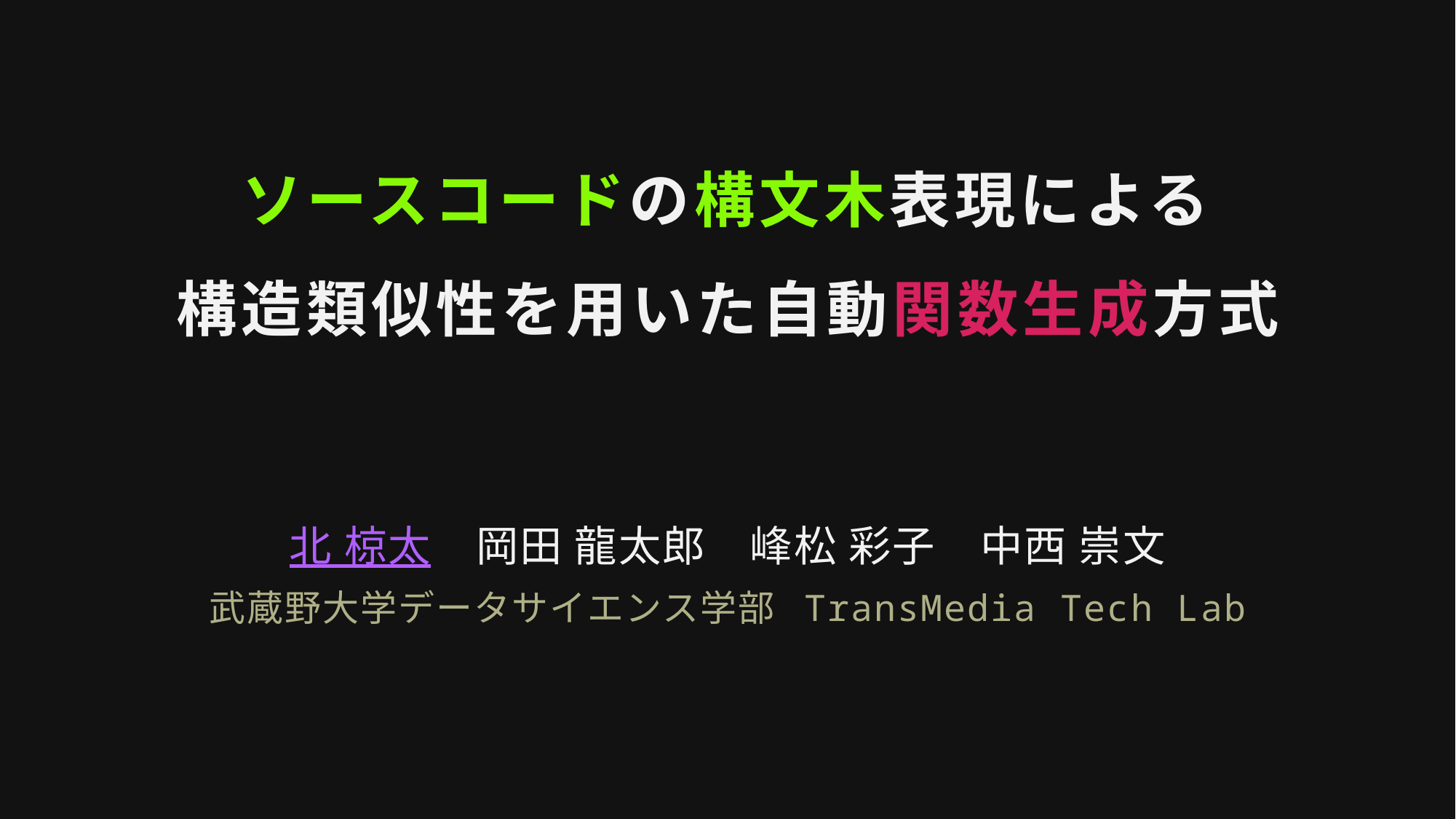

ソースコードの構文木表現による
構造類似性を用いた自動関数生成方式
北 椋太　岡田 龍太郎　峰松 彩子　中西 崇文
武蔵野大学データサイエンス学部  TransMedia Tech Lab